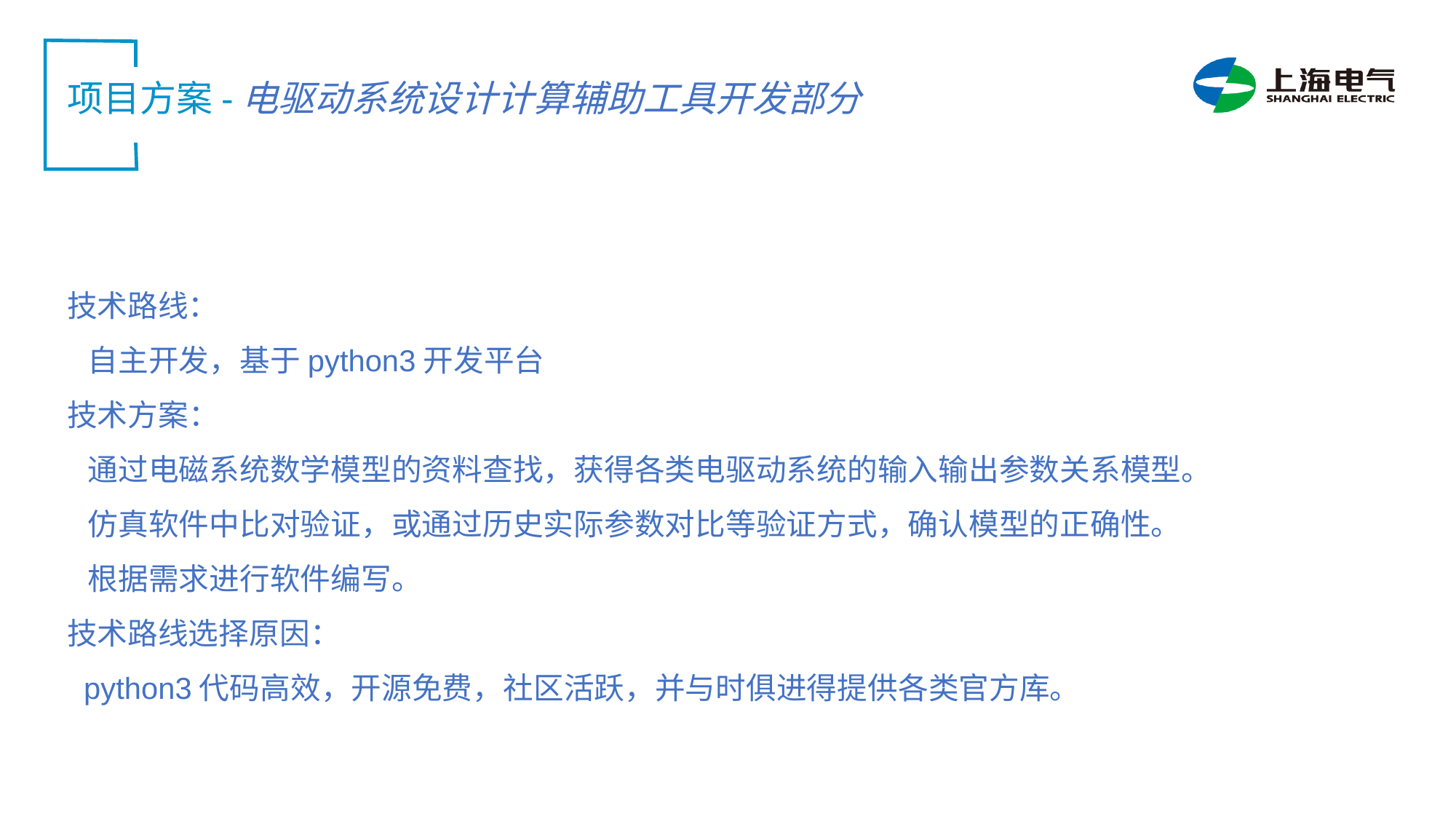

项目方案-电驱动系统设计计算辅助工具开发部分

技术路线：
  自主开发，基于python3开发平台
技术方案：
  通过电磁系统数学模型的资料查找，获得各类电驱动系统的输入输出参数关系模型。
  仿真软件中比对验证，或通过历史实际参数对比等验证方式，确认模型的正确性。
  根据需求进行软件编写。
技术路线选择原因：
  python3代码高效，开源免费，社区活跃，并与时俱进得提供各类官方库。